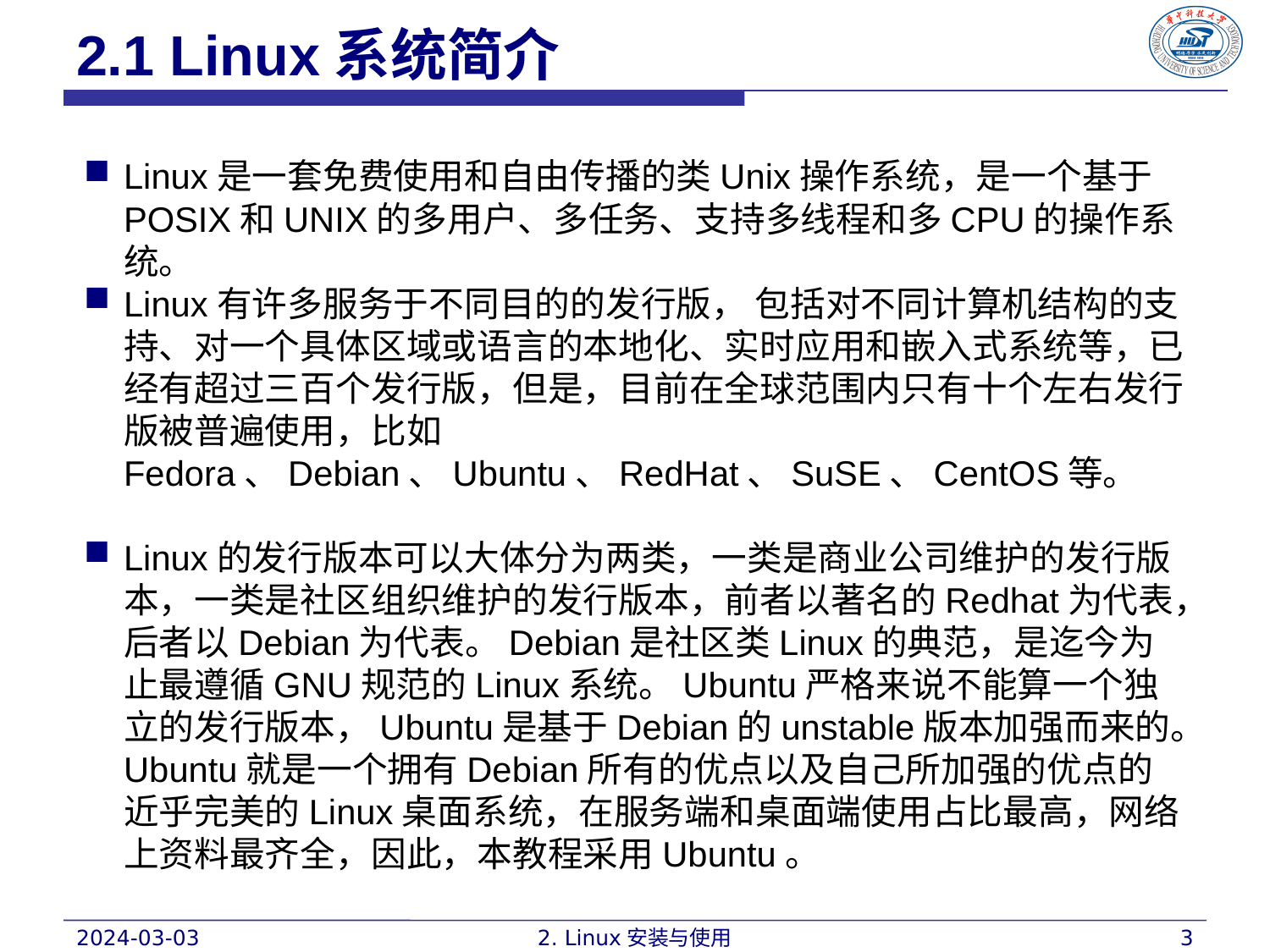

2.1 Linux系统简介
Linux是一套免费使用和自由传播的类Unix操作系统，是一个基于POSIX和UNIX的多用户、多任务、支持多线程和多CPU的操作系统。
Linux有许多服务于不同目的的发行版， 包括对不同计算机结构的支持、对一个具体区域或语言的本地化、实时应用和嵌入式系统等，已经有超过三百个发行版，但是，目前在全球范围内只有十个左右发行版被普遍使用，比如Fedora、Debian、Ubuntu、RedHat、SuSE、CentOS等。

Linux的发行版本可以大体分为两类，一类是商业公司维护的发行版本，一类是社区组织维护的发行版本，前者以著名的Redhat为代表，后者以Debian为代表。Debian是社区类Linux的典范，是迄今为止最遵循GNU规范的Linux系统。Ubuntu严格来说不能算一个独立的发行版本，Ubuntu是基于Debian的unstable版本加强而来的。Ubuntu就是一个拥有Debian所有的优点以及自己所加强的优点的近乎完美的Linux桌面系统，在服务端和桌面端使用占比最高，网络上资料最齐全，因此，本教程采用Ubuntu。
2024-03-03
2. Linux安装与使用
3